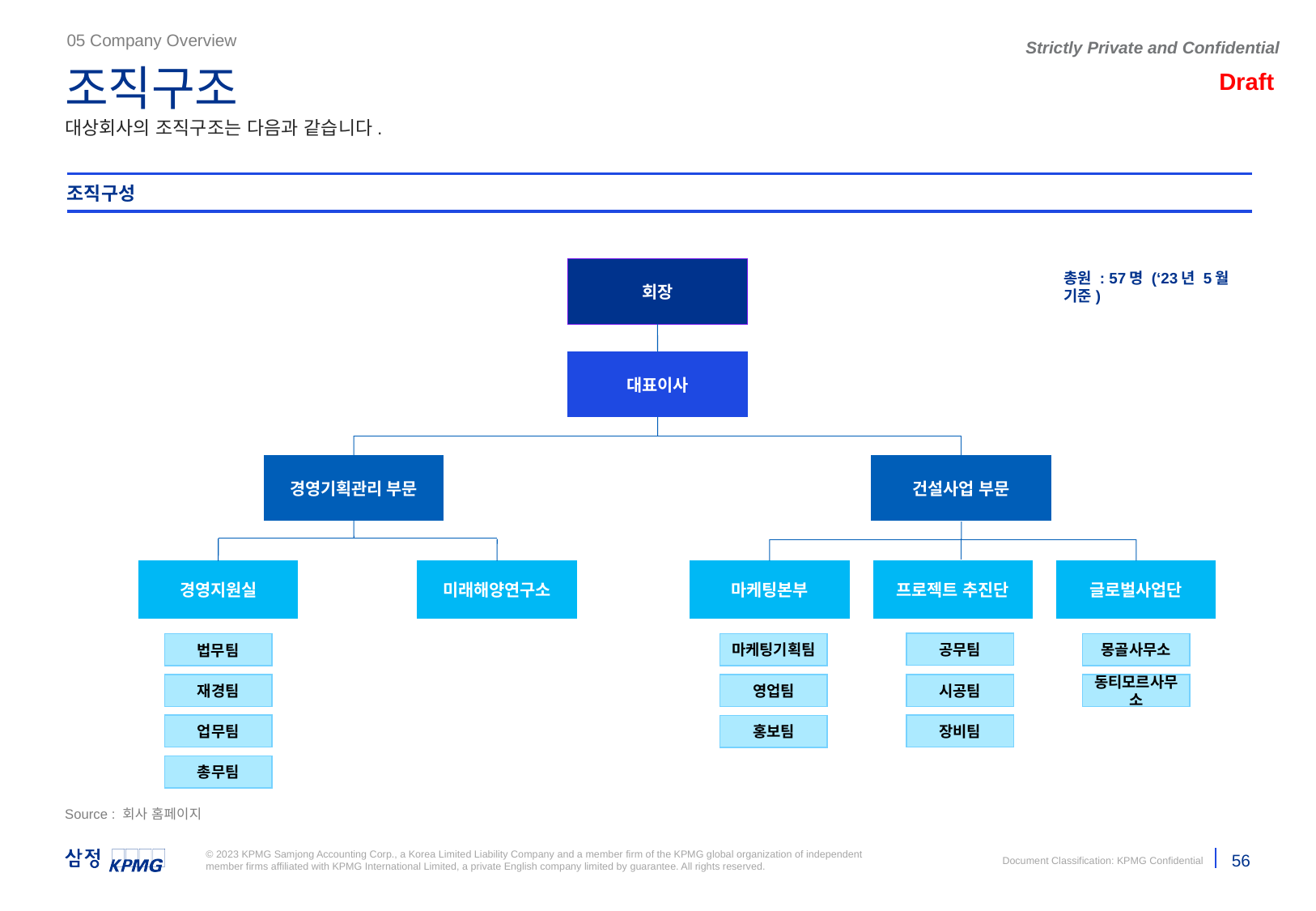

05 Company Overview
조직구조
대상회사의 조직구조는 다음과 같습니다.
조직구성
회장
총원 : 57명 (‘23년 5월 기준)
대표이사
경영기획관리 부문
건설사업 부문
마케팅본부
프로젝트 추진단
글로벌사업단
경영지원실
미래해양연구소
공무팀
마케팅기획팀
몽골사무소
법무팀
재경팀
시공팀
영업팀
동티모르사무소
업무팀
장비팀
홍보팀
총무팀
Source : 회사 홈페이지